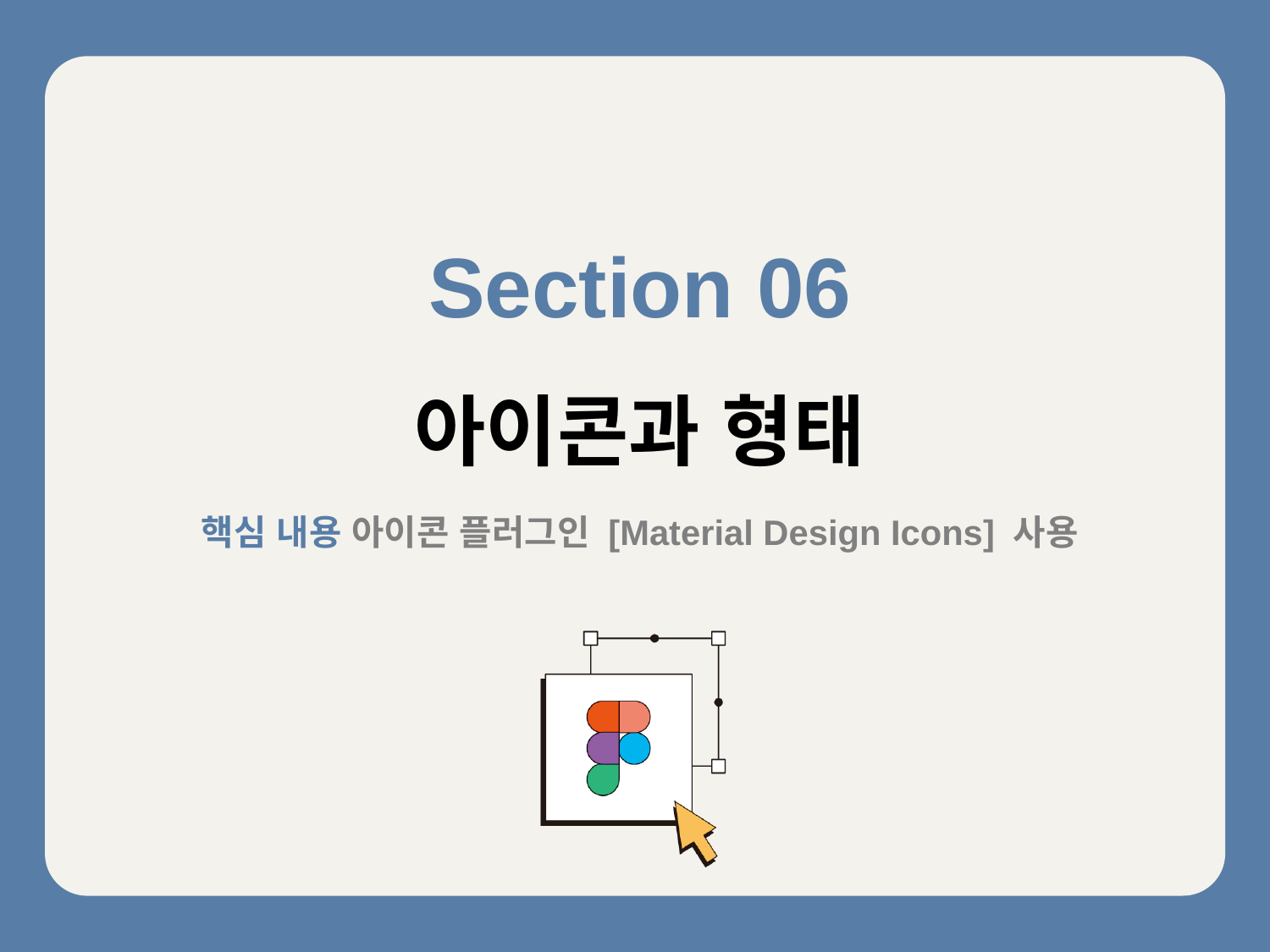

Section 06
아이콘과 형태
핵심 내용 아이콘 플러그인 [Material Design Icons] 사용